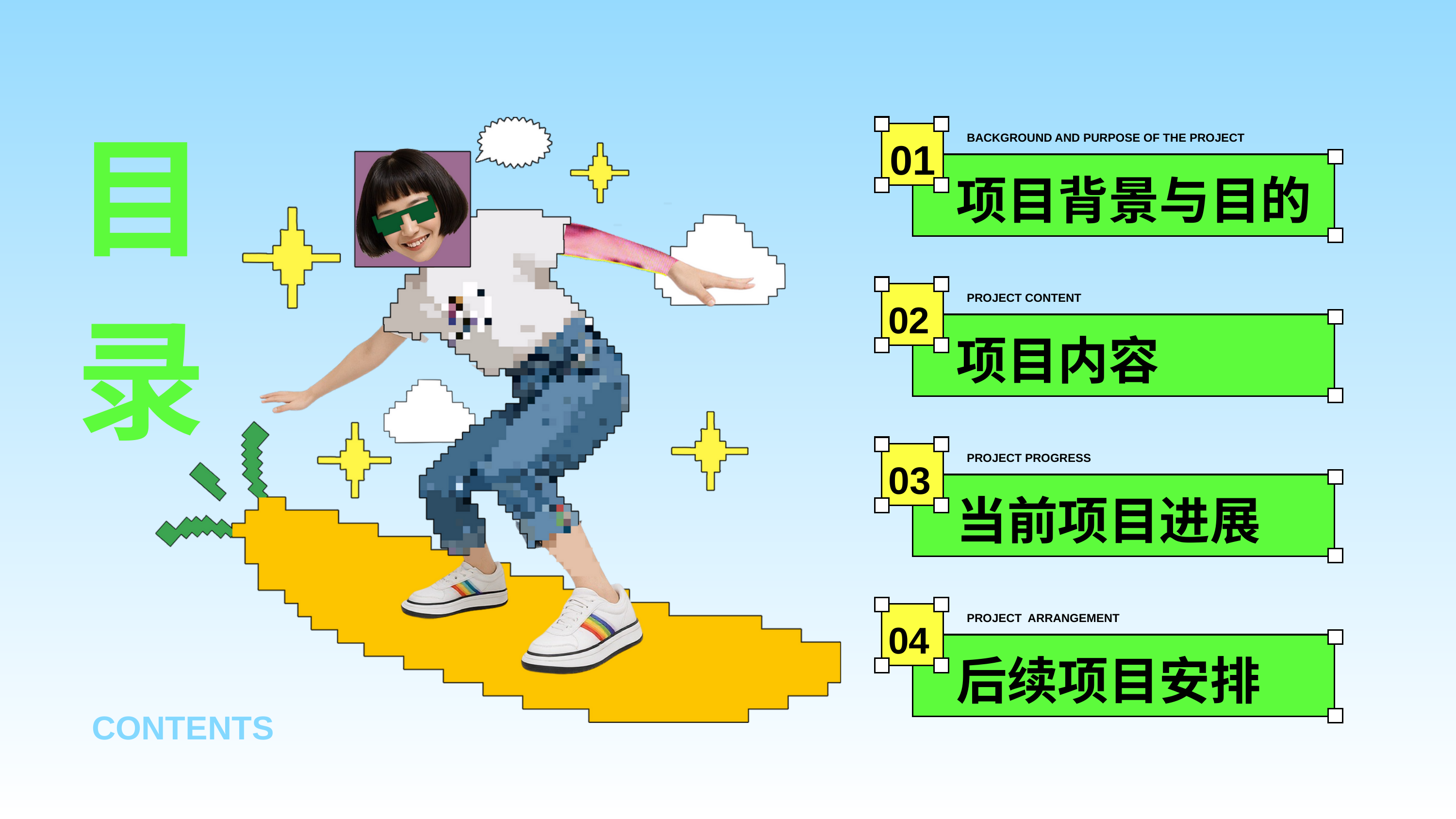

目录

01
BACKGROUND AND PURPOSE OF THE PROJECT

项目背景与目的

PROJECT CONTENT
02

项目内容

PROJECT PROGRESS
03

当前项目进展

PROJECT  ARRANGEMENT
04

后续项目安排

CONTENTS